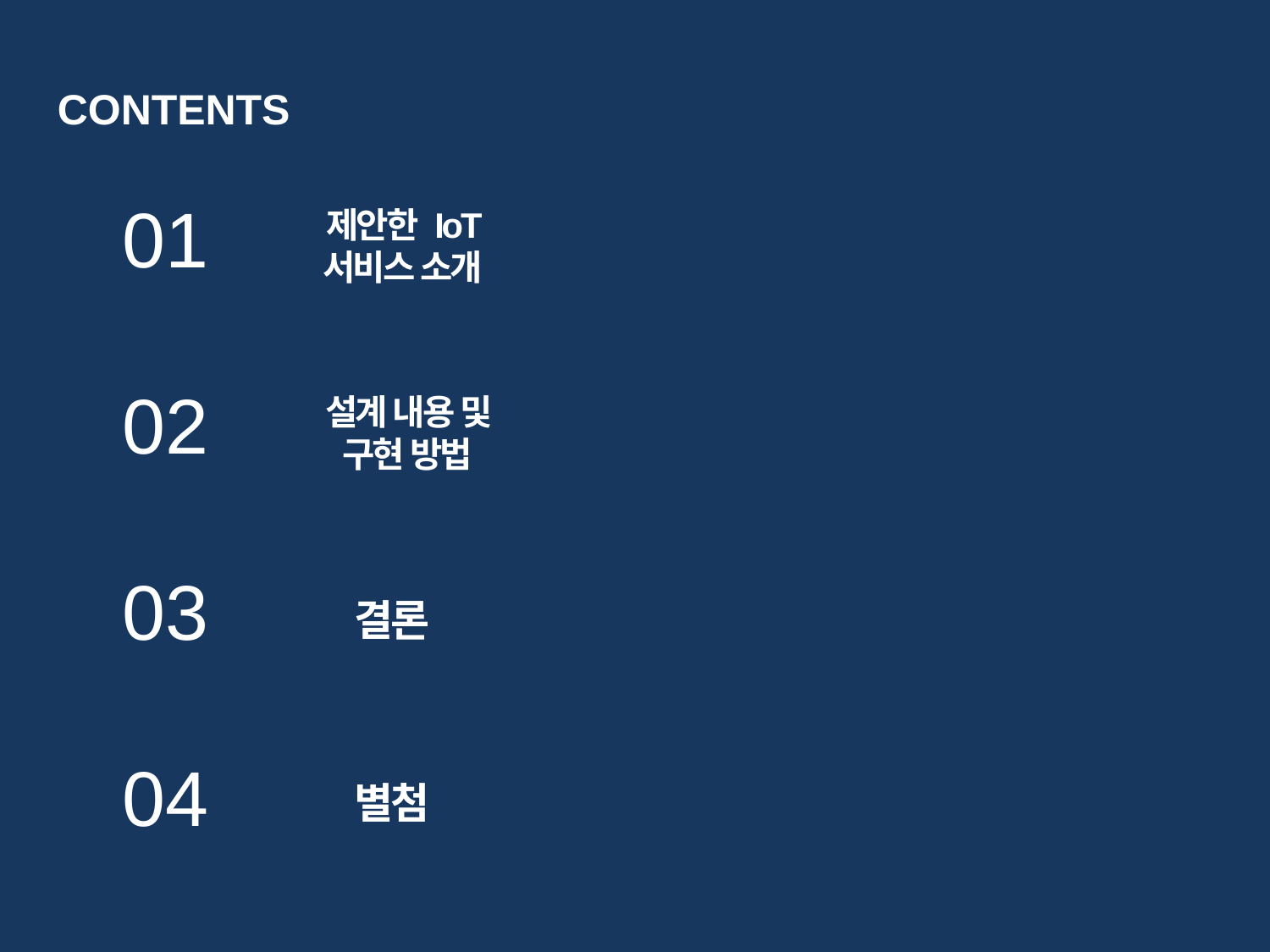

CONTENTS
01

02

03

04
제안한 IoT 서비스 소개

별첨
설계 내용 및 구현 방법

결론